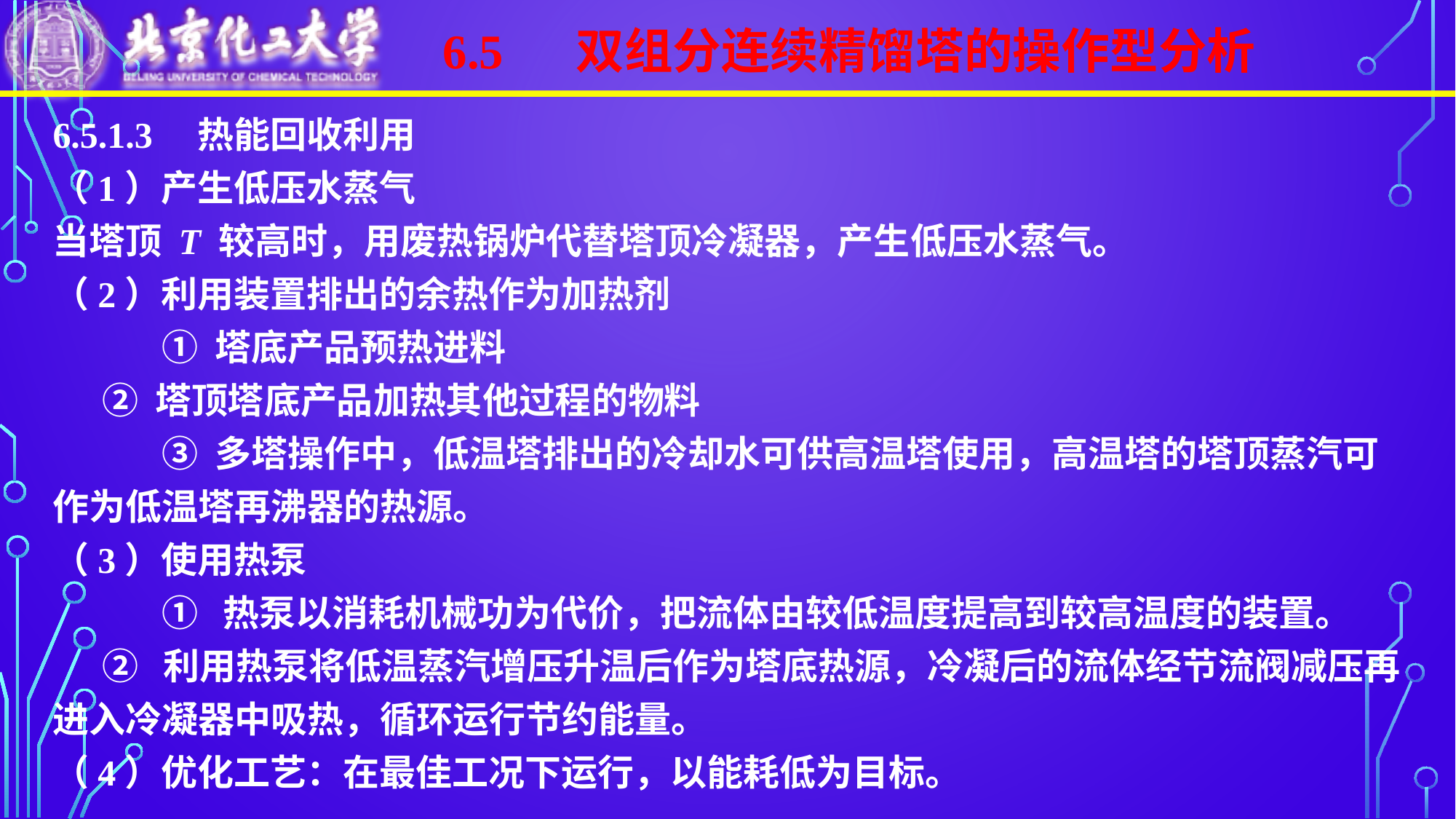

6.5	 双组分连续精馏塔的操作型分析
6.5.1.3    热能回收利用
（1）产生低压水蒸气
当塔顶 T 较高时，用废热锅炉代替塔顶冷凝器，产生低压水蒸气。
（2）利用装置排出的余热作为加热剂
	① 塔底产品预热进料
      ② 塔顶塔底产品加热其他过程的物料
	③ 多塔操作中，低温塔排出的冷却水可供高温塔使用，高温塔的塔顶蒸汽可作为低温塔再沸器的热源。
（3）使用热泵
	①  热泵以消耗机械功为代价，把流体由较低温度提高到较高温度的装置。
      ②  利用热泵将低温蒸汽增压升温后作为塔底热源，冷凝后的流体经节流阀减压再进入冷凝器中吸热，循环运行节约能量。
（4）优化工艺：在最佳工况下运行，以能耗低为目标。